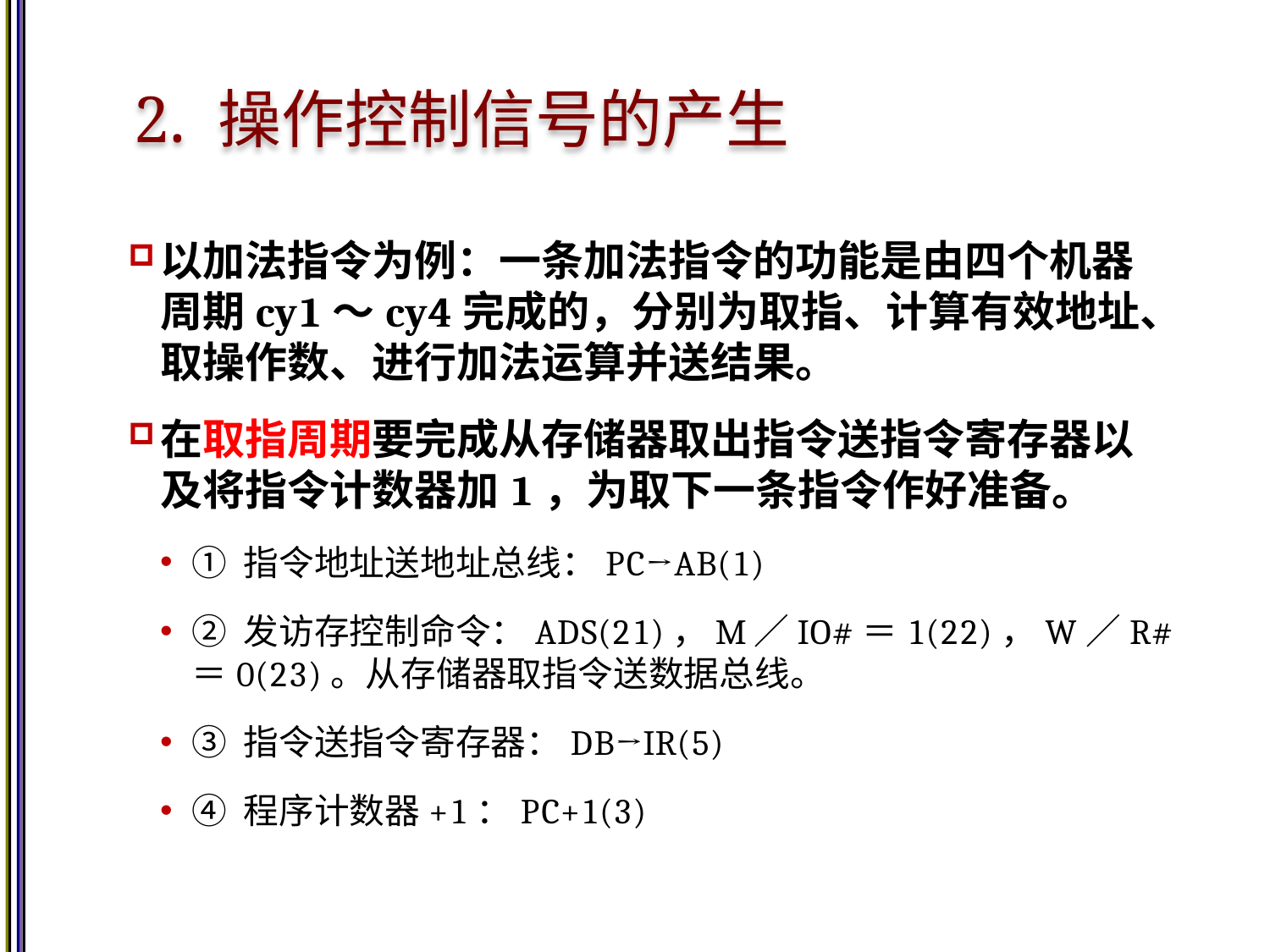

# 2. 操作控制信号的产生
以加法指令为例：一条加法指令的功能是由四个机器周期cy1～cy4完成的，分别为取指、计算有效地址、取操作数、进行加法运算并送结果。
在取指周期要完成从存储器取出指令送指令寄存器以及将指令计数器加1，为取下一条指令作好准备。
① 指令地址送地址总线：PC→AB(1)
② 发访存控制命令：ADS(21)，M／IO#＝1(22)，W／R#＝0(23)。从存储器取指令送数据总线。
③ 指令送指令寄存器：DB→IR(5)
④ 程序计数器+1：PC+1(3)
112